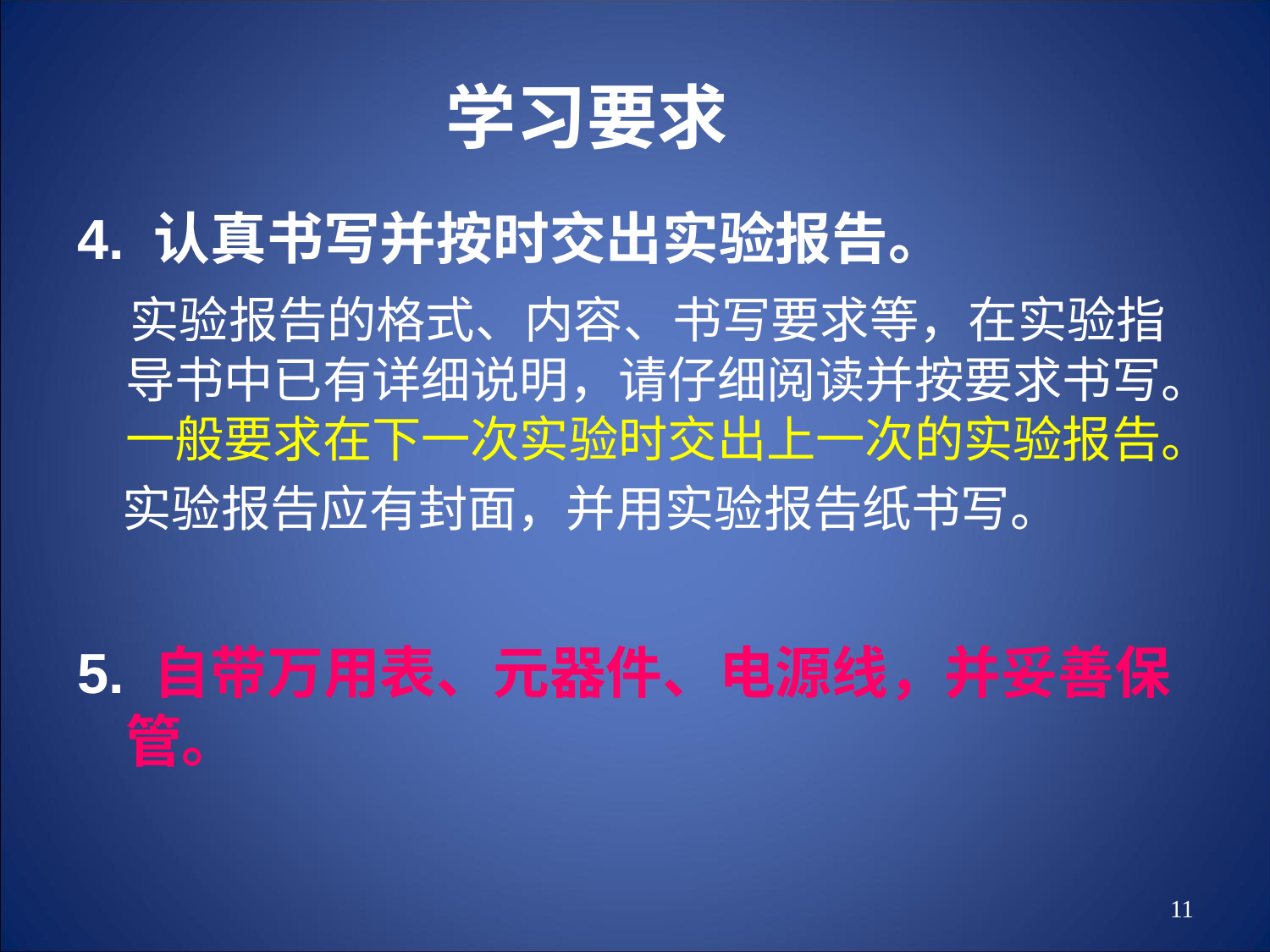

# 学习要求
4. 认真书写并按时交出实验报告。
   实验报告的格式、内容、书写要求等，在实验指导书中已有详细说明，请仔细阅读并按要求书写。一般要求在下一次实验时交出上一次的实验报告。
   实验报告应有封面，并用实验报告纸书写。

5. 自带万用表、元器件、电源线，并妥善保管。
11